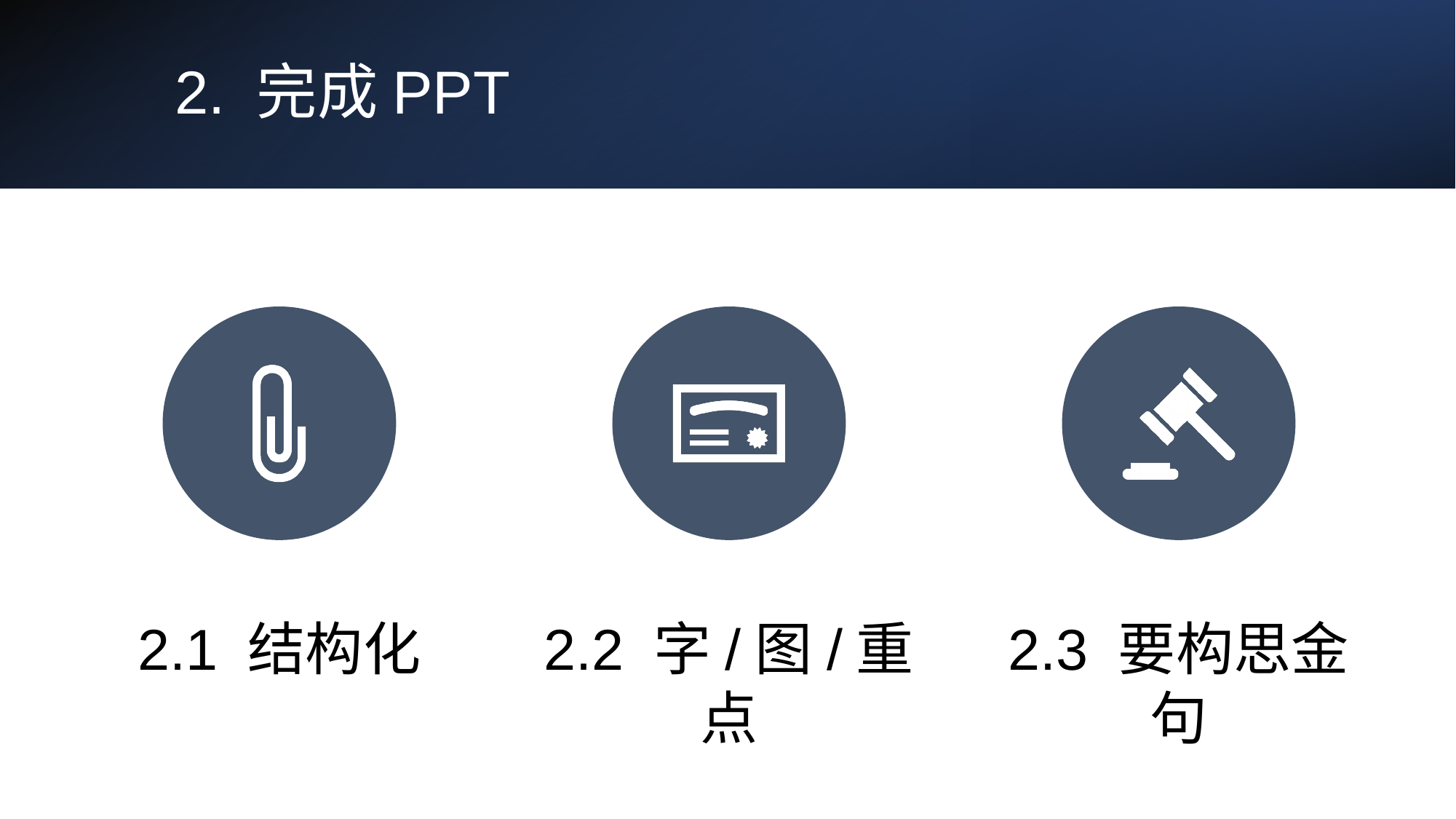

# 2. 完成PPT
2.1 结构化
2.2 字/图/重点
2.3 要构思金句